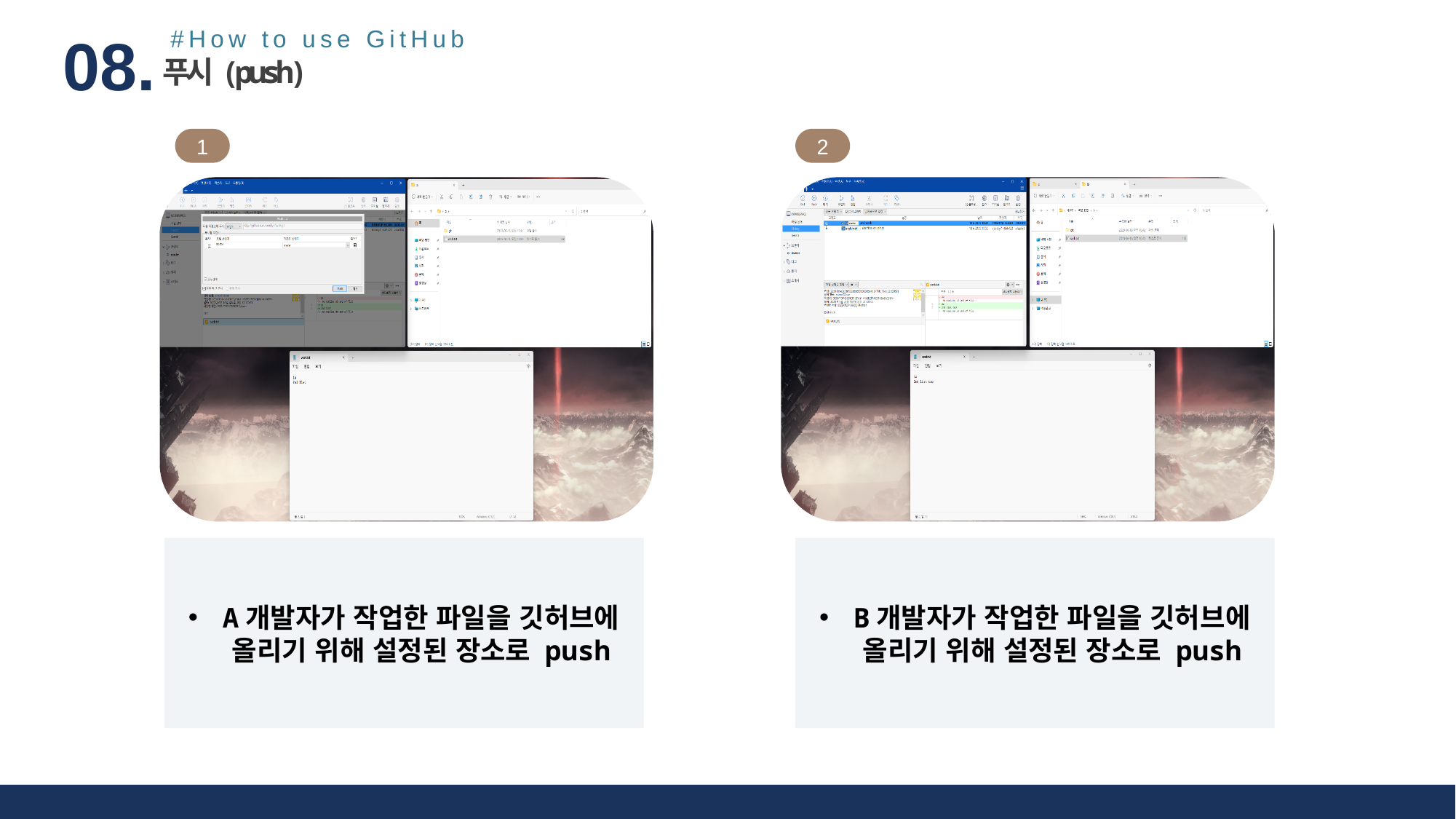

#How to use GitHub
08.
푸시(push)
1

2

A개발자가 작업한 파일을 깃허브에 올리기 위해 설정된 장소로 push
B개발자가 작업한 파일을 깃허브에 올리기 위해 설정된 장소로 push